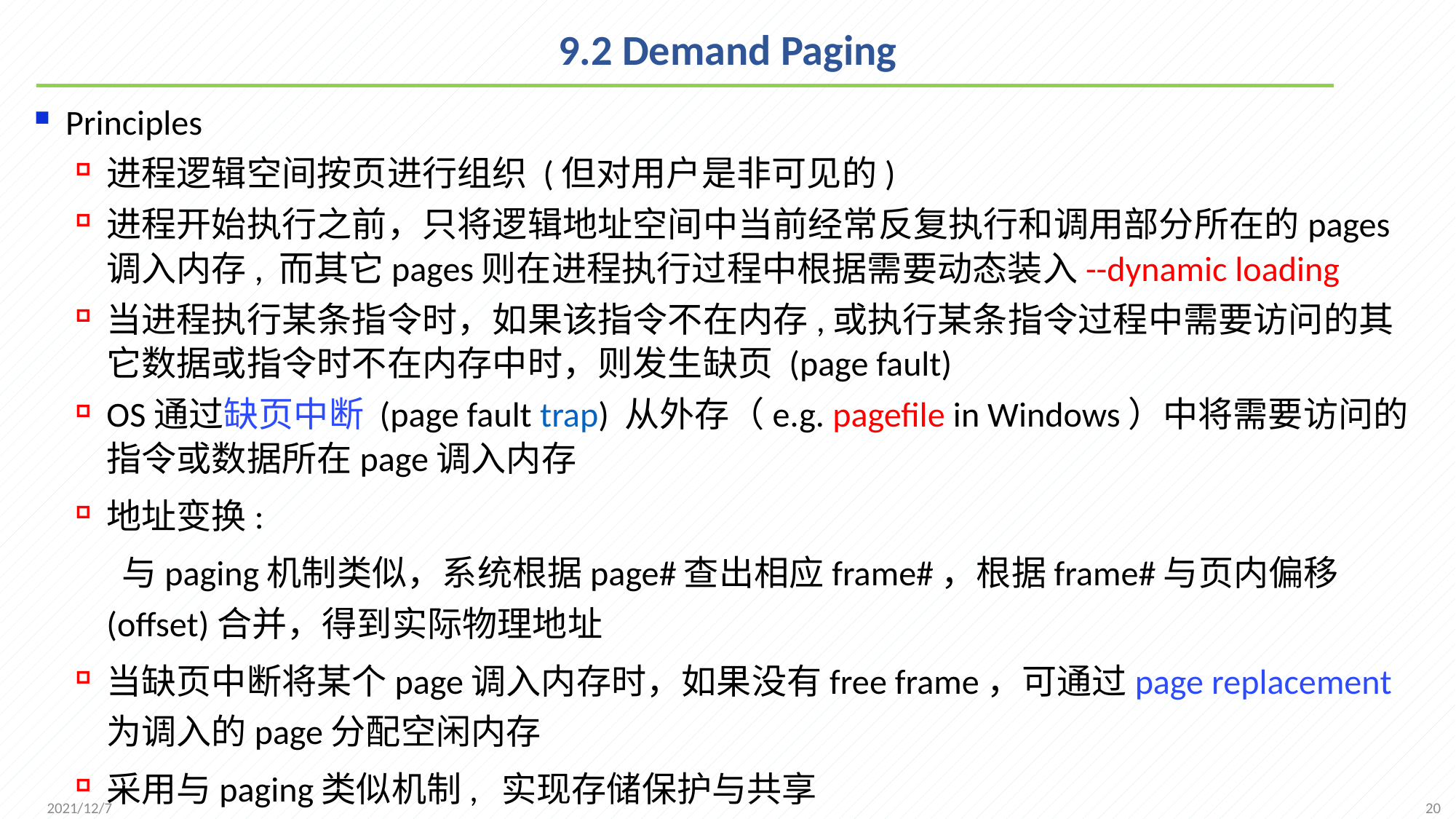

# 9.2 Demand Paging
Principles
进程逻辑空间按页进行组织 (但对用户是非可见的)
进程开始执行之前，只将逻辑地址空间中当前经常反复执行和调用部分所在的pages调入内存, 而其它pages则在进程执行过程中根据需要动态装入--dynamic loading
当进程执行某条指令时，如果该指令不在内存,或执行某条指令过程中需要访问的其它数据或指令时不在内存中时，则发生缺页 (page fault)
OS通过缺页中断 (page fault trap) 从外存（e.g. pagefile in Windows）中将需要访问的指令或数据所在page调入内存
地址变换:
     与paging机制类似，系统根据page#查出相应frame#，根据frame#与页内偏移(offset)合并，得到实际物理地址
当缺页中断将某个page调入内存时，如果没有free frame，可通过page replacement为调入的page分配空闲内存
采用与paging类似机制,  实现存储保护与共享

20
2021/12/7